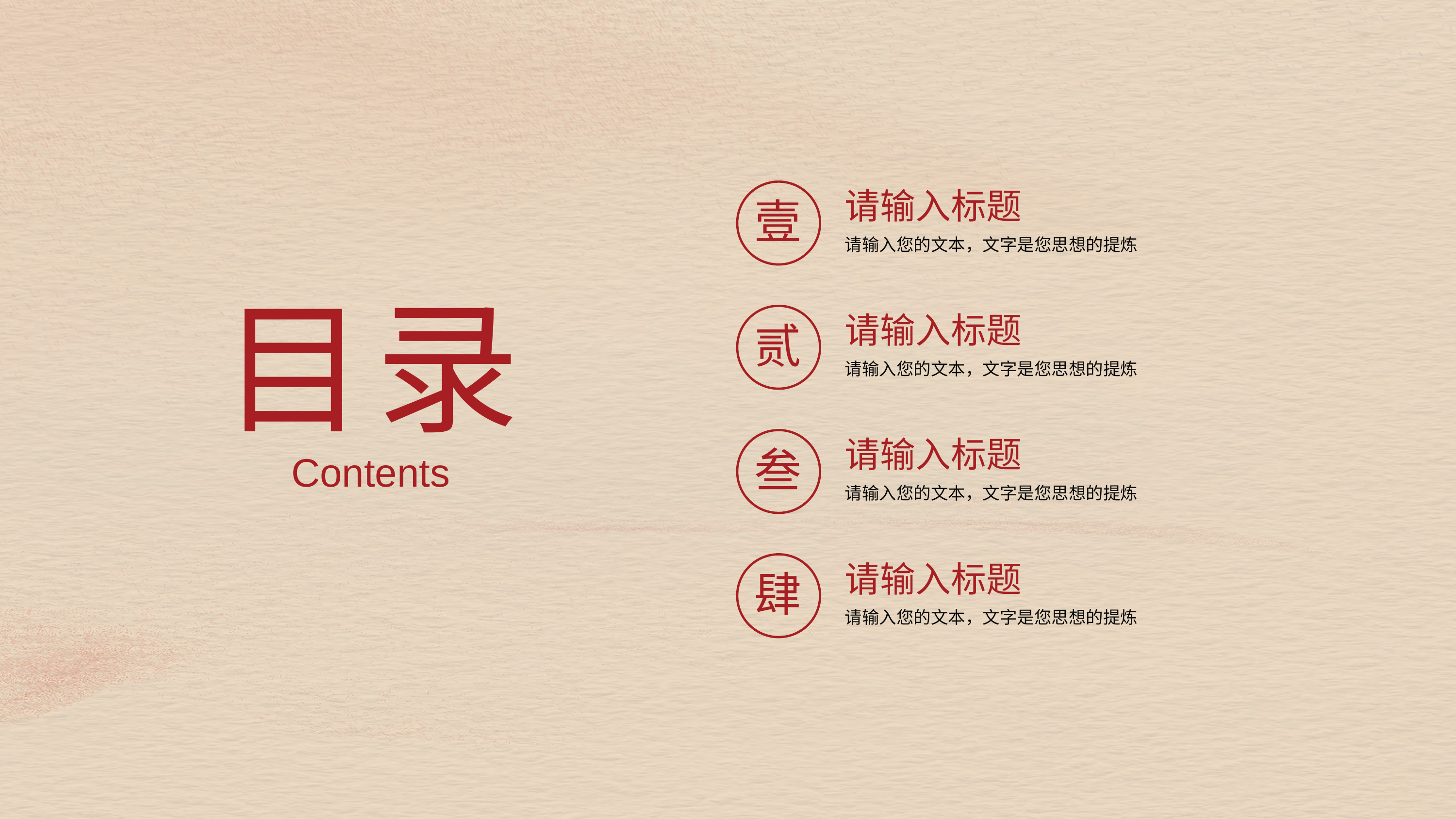

请输入标题
壹
请输入您的文本，文字是您思想的提炼
目录

请输入标题
贰
请输入您的文本，文字是您思想的提炼

请输入标题
Contents
叁
请输入您的文本，文字是您思想的提炼

请输入标题
肆
请输入您的文本，文字是您思想的提炼